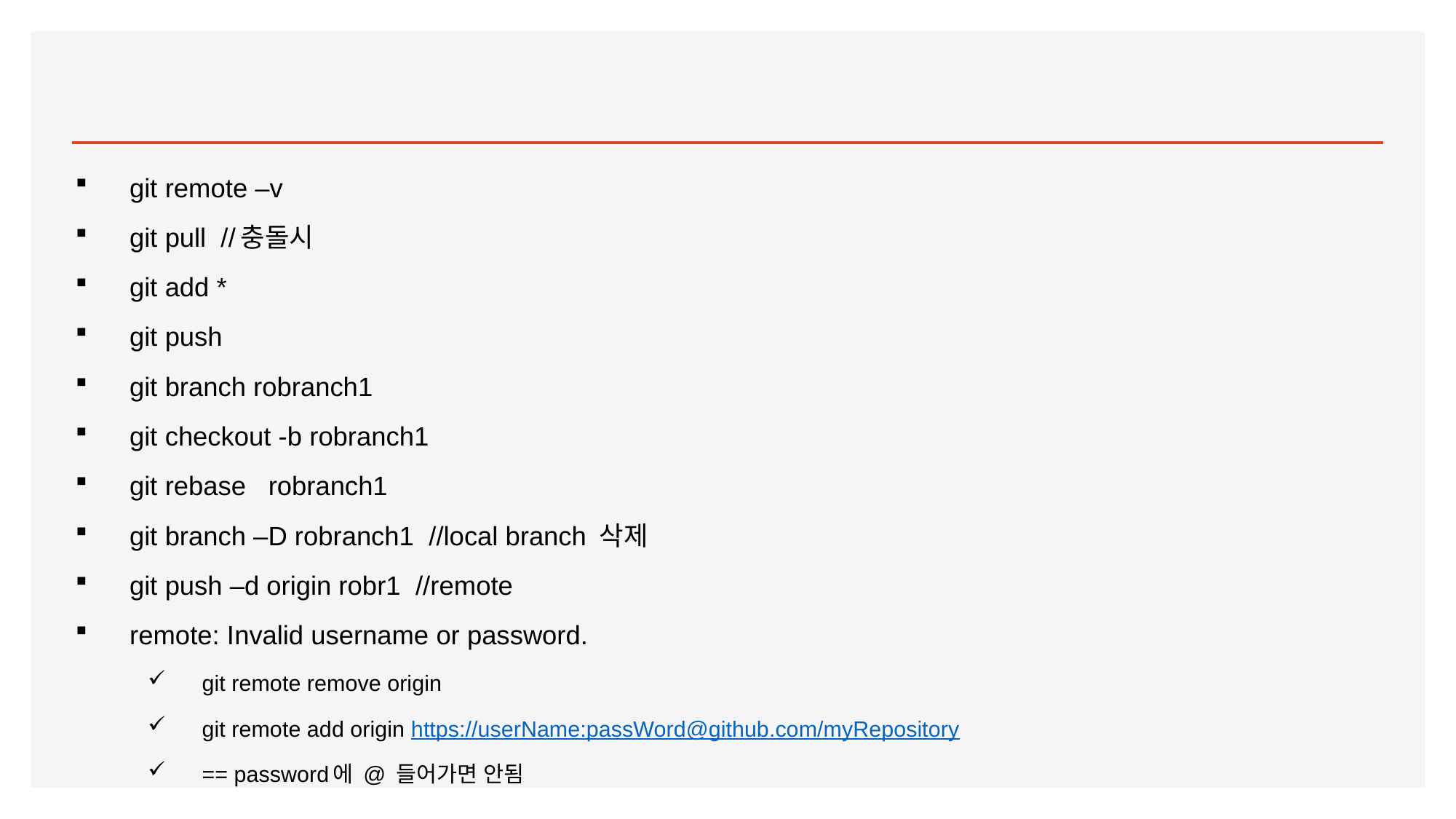

#
git remote –v
git pull  //충돌시
git add *
git push
git branch robranch1
git checkout -b robranch1
git rebase   robranch1
git branch –D robranch1  //local branch 삭제
git push –d origin robr1  //remote
remote: Invalid username or password.
git remote remove origin
git remote add origin https://userName:passWord@github.com/myRepository
== password에 @ 들어가면 안됨